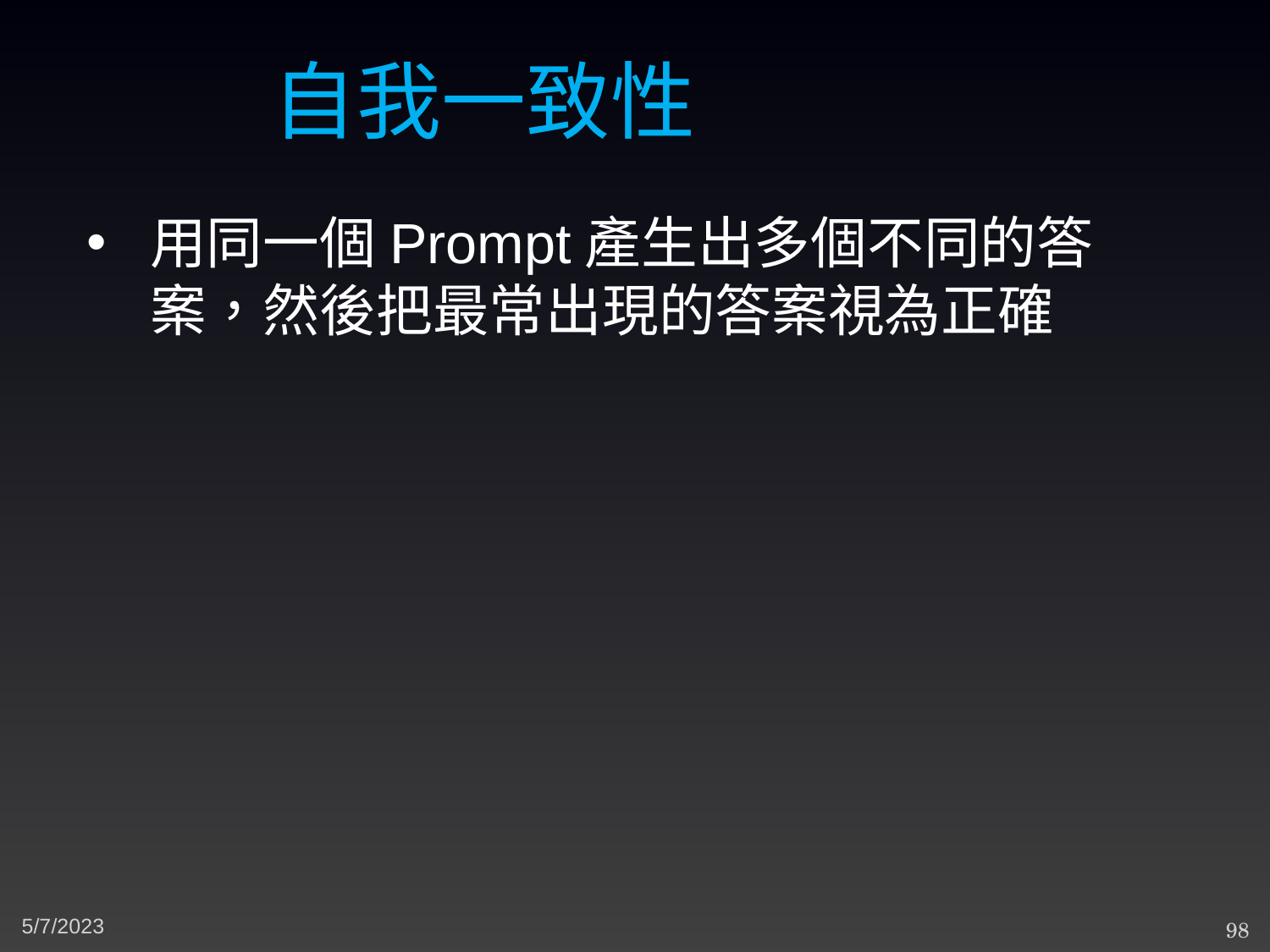

自我一致性
用同一個Prompt產生出多個不同的答案，然後把最常出現的答案視為正確
5/7/2023
98